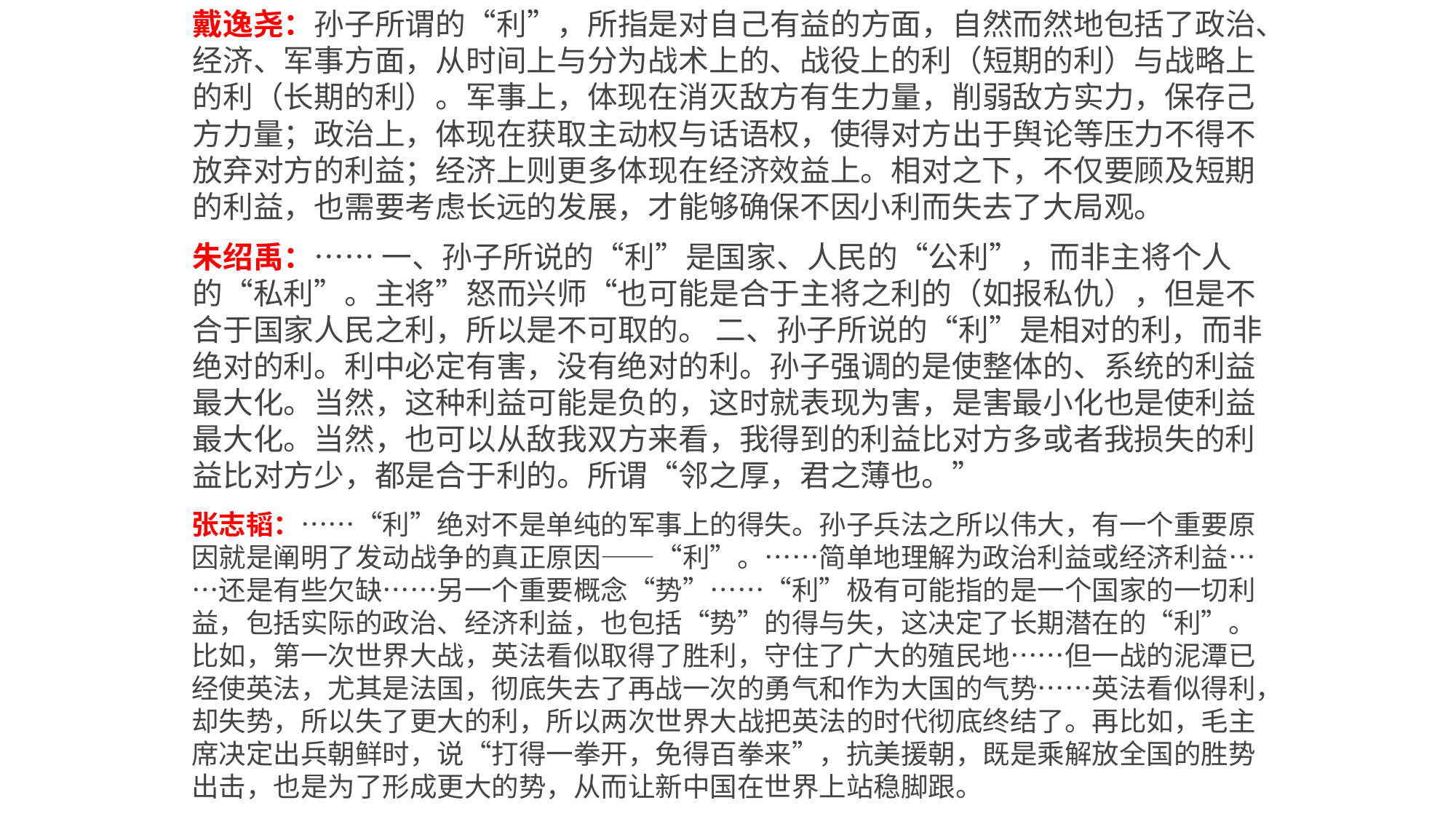

戴逸尧：孙子所谓的“利”，所指是对自己有益的方面，自然而然地包括了政治、经济、军事方面，从时间上与分为战术上的、战役上的利（短期的利）与战略上的利（长期的利）。军事上，体现在消灭敌方有生力量，削弱敌方实力，保存己方力量；政治上，体现在获取主动权与话语权，使得对方出于舆论等压力不得不放弃对方的利益；经济上则更多体现在经济效益上。相对之下，不仅要顾及短期的利益，也需要考虑长远的发展，才能够确保不因小利而失去了大局观。
朱绍禹：…… 一、孙子所说的“利”是国家、人民的“公利”，而非主将个人的“私利”。主将”怒而兴师“也可能是合于主将之利的（如报私仇），但是不合于国家人民之利，所以是不可取的。 二、孙子所说的“利”是相对的利，而非绝对的利。利中必定有害，没有绝对的利。孙子强调的是使整体的、系统的利益最大化。当然，这种利益可能是负的，这时就表现为害，是害最小化也是使利益最大化。当然，也可以从敌我双方来看，我得到的利益比对方多或者我损失的利益比对方少，都是合于利的。所谓“邻之厚，君之薄也。”
张志韬：……“利”绝对不是单纯的军事上的得失。孙子兵法之所以伟大，有一个重要原因就是阐明了发动战争的真正原因——“利”。……简单地理解为政治利益或经济利益……还是有些欠缺……另一个重要概念“势”……“利”极有可能指的是一个国家的一切利益，包括实际的政治、经济利益，也包括“势”的得与失，这决定了长期潜在的“利”。比如，第一次世界大战，英法看似取得了胜利，守住了广大的殖民地……但一战的泥潭已经使英法，尤其是法国，彻底失去了再战一次的勇气和作为大国的气势……英法看似得利，却失势，所以失了更大的利，所以两次世界大战把英法的时代彻底终结了。再比如，毛主席决定出兵朝鲜时，说“打得一拳开，免得百拳来”，抗美援朝，既是乘解放全国的胜势出击，也是为了形成更大的势，从而让新中国在世界上站稳脚跟。